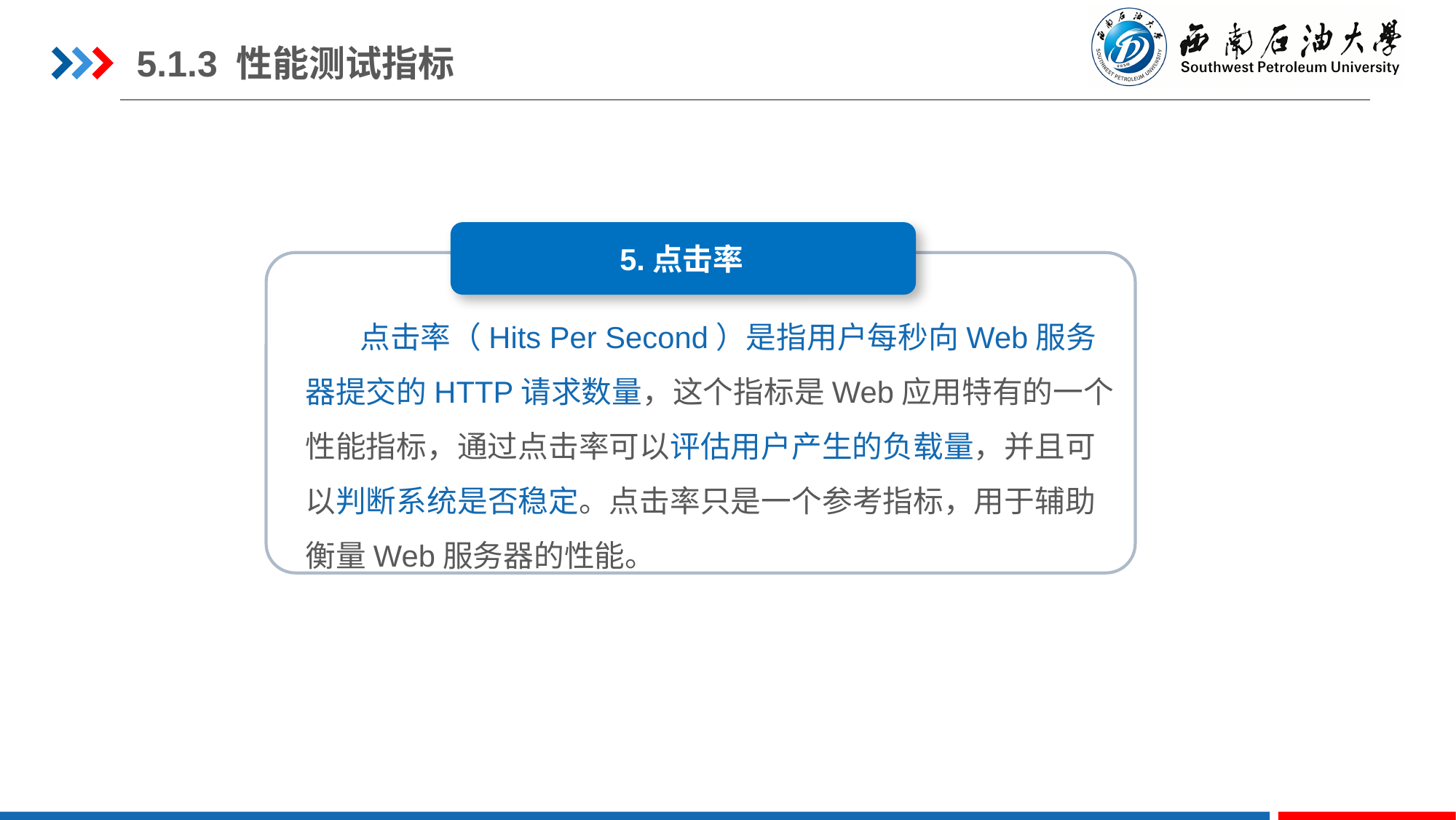

5.1.3 性能测试指标

5.点击率

点击率（Hits Per Second）是指用户每秒向Web服务器提交的HTTP请求数量，这个指标是Web应用特有的一个性能指标，通过点击率可以评估用户产生的负载量，并且可以判断系统是否稳定。点击率只是一个参考指标，用于辅助衡量Web服务器的性能。